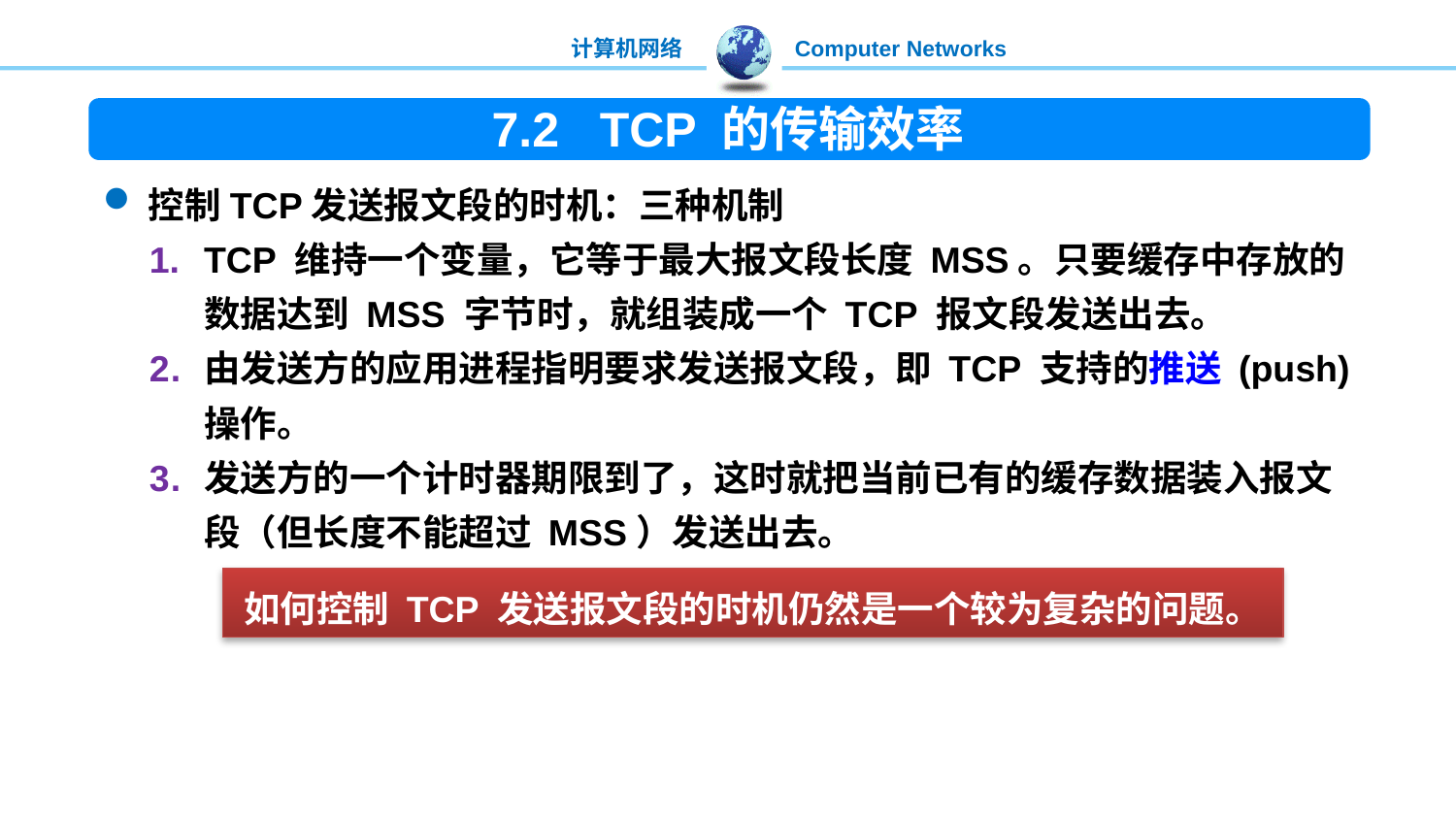

7.2   TCP 的传输效率

控制TCP发送报文段的时机：三种机制
TCP 维持一个变量，它等于最大报文段长度 MSS。只要缓存中存放的数据达到 MSS 字节时，就组装成一个 TCP 报文段发送出去。
由发送方的应用进程指明要求发送报文段，即 TCP 支持的推送 (push) 操作。
发送方的一个计时器期限到了，这时就把当前已有的缓存数据装入报文段（但长度不能超过 MSS）发送出去。
如何控制 TCP 发送报文段的时机仍然是一个较为复杂的问题。